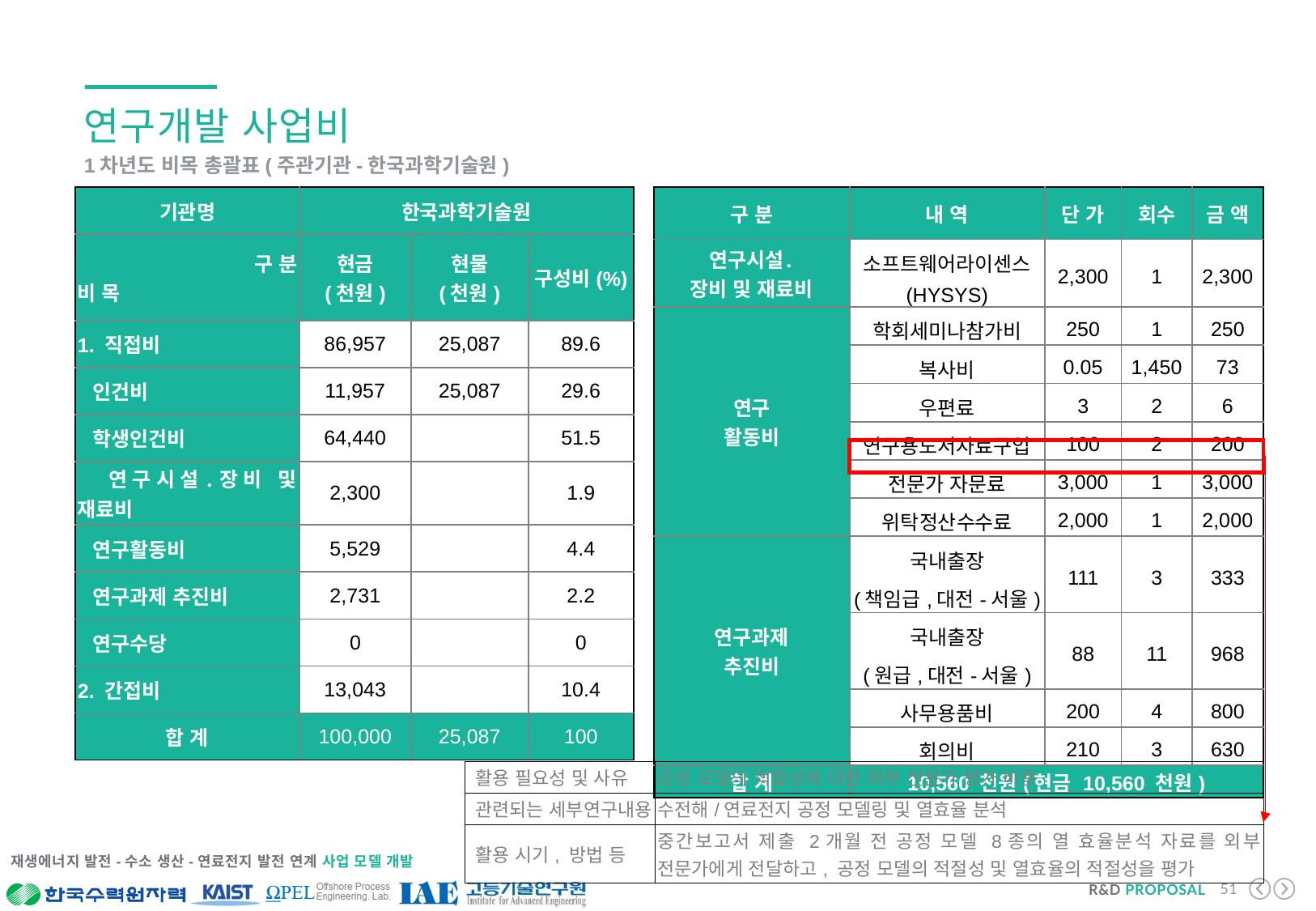

연구개발 사업비
1차년도 비목 총괄표(주관기관-한국과학기술원)
| 기관명 | 한국과학기술원 |  |  |
| --- | --- | --- | --- |
| 구 분 비 목 | 현금 (천원) | 현물 (천원) | 구성비(%) |
| 1. 직접비 | 86,957 | 25,087 | 89.6 |
| 인건비 | 11,957 | 25,087 | 29.6 |
| 학생인건비 | 64,440 |  | 51.5 |
| 연구시설․장비 및 재료비 | 2,300 |  | 1.9 |
| 연구활동비 | 5,529 |  | 4.4 |
| 연구과제 추진비 | 2,731 |  | 2.2 |
| 연구수당 | 0 |  | 0 |
| 2. 간접비 | 13,043 |  | 10.4 |
| 합 계 | 100,000 | 25,087 | 100 |
| 구 분 | 내 역 | 단 가 | 회수 | 금 액 |
| --- | --- | --- | --- | --- |
| 연구시설․ 장비 및 재료비 | 소프트웨어라이센스 (HYSYS) | 2,300 | 1 | 2,300 |
| 연구 활동비 | 학회세미나참가비 | 250 | 1 | 250 |
|  | 복사비 | 0.05 | 1,450 | 73 |
|  | 우편료 | 3 | 2 | 6 |
|  | 연구용도서자료구입 | 100 | 2 | 200 |
|  | 전문가 자문료 | 3,000 | 1 | 3,000 |
|  | 위탁정산수수료 | 2,000 | 1 | 2,000 |
| 연구과제 추진비 | 국내출장 (책임급,대전-서울) | 111 | 3 | 333 |
|  | 국내출장 (원급,대전-서울) | 88 | 11 | 968 |
|  | 사무용품비 | 200 | 4 | 800 |
|  | 회의비 | 210 | 3 | 630 |
| 합 계 | 10,560 천원(현금 10,560 천원) |  |  |  |

| 활용 필요성 및 사유 | 공정 모델의 적절성에 대한 외부 전문가 평가 비용 |
| --- | --- |
| 관련되는 세부연구내용 | 수전해/연료전지 공정 모델링 및 열효율 분석 |
| 활용 시기, 방법 등 | 중간보고서 제출 2개월 전 공정 모델 8종의 열 효율분석 자료를 외부 전문가에게 전달하고, 공정 모델의 적절성 및 열효율의 적절성을 평가 |